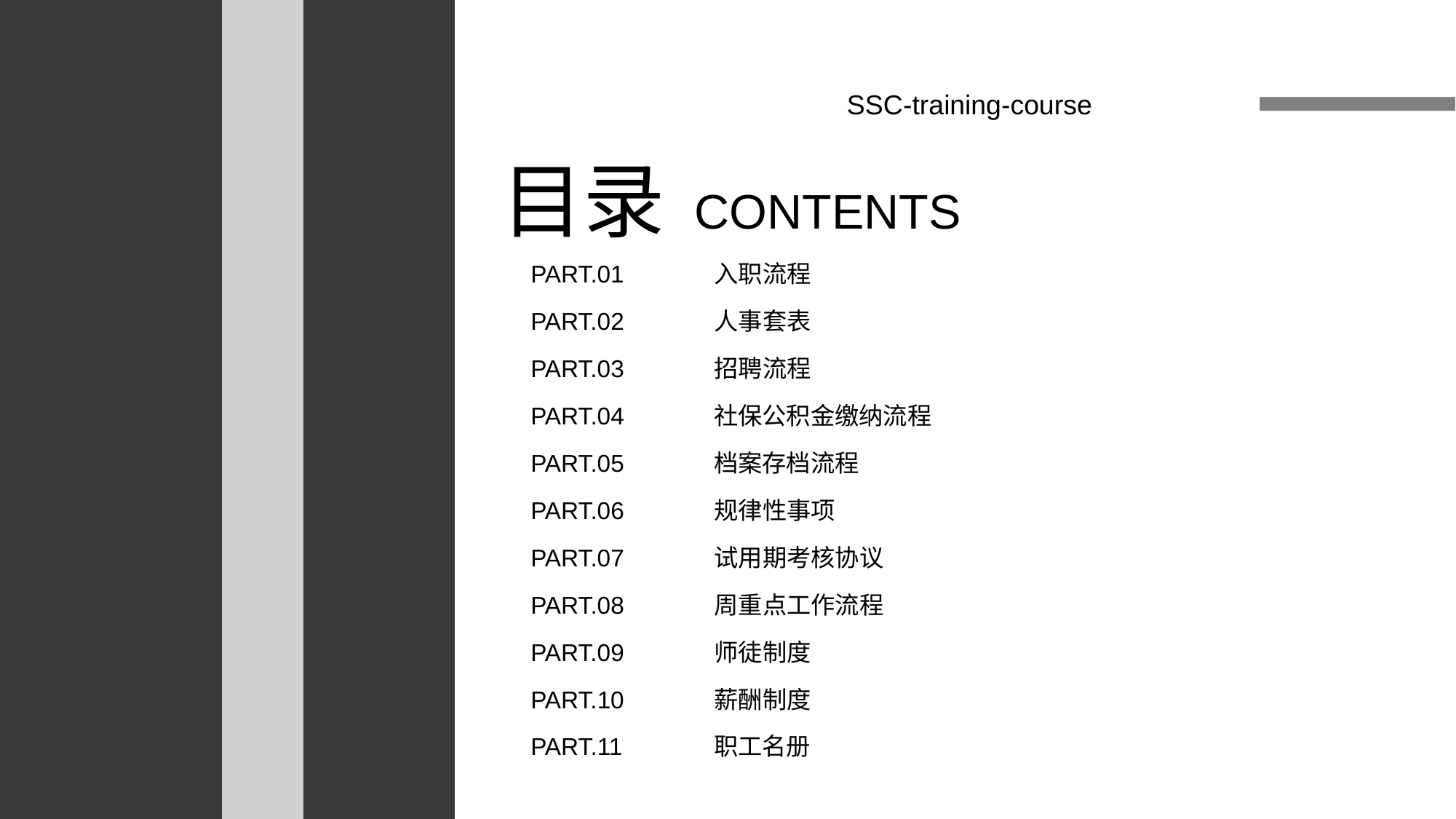

SSC-training-course

目录
CONTENTS
PART.01
入职流程
PART.02
人事套表
PART.03
招聘流程
PART.04
社保公积金缴纳流程
PART.05
档案存档流程
PART.06
规律性事项
PART.07
试用期考核协议
PART.08
周重点工作流程
PART.09
师徒制度
PART.10
薪酬制度
PART.11
职工名册